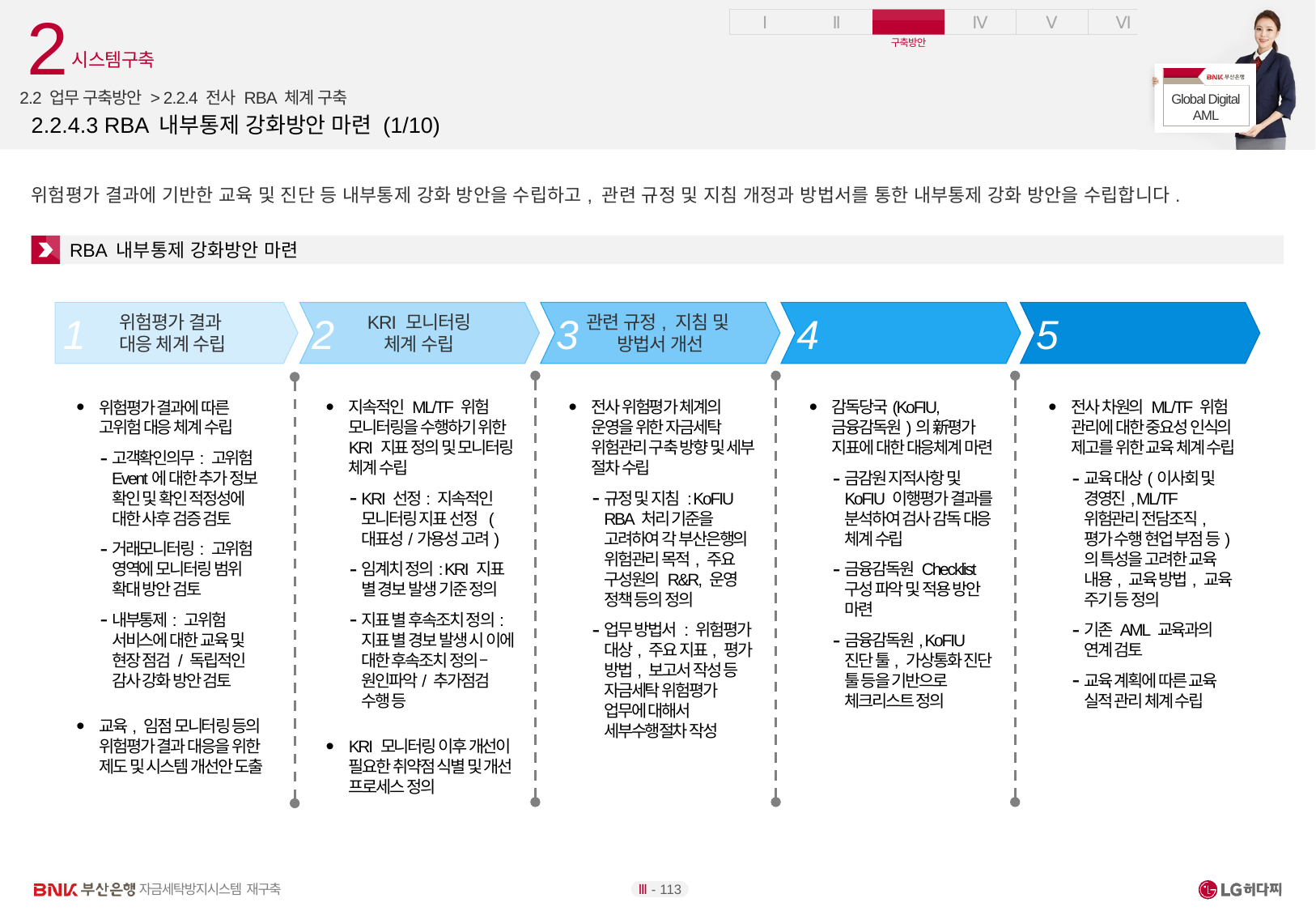

2
시스템구축
2.2 업무 구축방안 > 2.2.4 전사 RBA 체계 구축
# 2.2.4.3 RBA 내부통제 강화방안 마련 (1/10)
위험평가 결과에 기반한 교육 및 진단 등 내부통제 강화 방안을 수립하고, 관련 규정 및 지침 개정과 방법서를 통한 내부통제 강화 방안을 수립합니다.
RBA 내부통제 강화방안 마련

위험평가 결과
대응 체계 수립
KRI 모니터링
체계 수립
관련 규정, 지침 및
방법서 개선
감독당국 검사
사전 대응 체계 수립
ML/TF 교육 체계 수립
4
5
1
2
3
위험평가 결과에 따른 고위험 대응 체계 수립
고객확인의무: 고위험 Event에 대한 추가 정보 확인 및 확인 적정성에 대한 사후 검증 검토
거래모니터링: 고위험 영역에 모니터링 범위 확대 방안 검토
내부통제: 고위험 서비스에 대한 교육 및 현장 점검 / 독립적인 감사 강화 방안 검토
교육, 임점 모니터링 등의 위험평가 결과 대응을 위한 제도 및 시스템 개선안 도출

지속적인 ML/TF 위험 모니터링을 수행하기 위한 KRI 지표 정의 및 모니터링 체계 수립
KRI 선정: 지속적인 모니터링 지표 선정  (대표성/가용성 고려)
임계치 정의: KRI 지표 별 경보 발생 기준 정의
지표 별 후속조치 정의: 지표 별 경보 발생 시 이에 대한 후속조치 정의 – 원인파악/ 추가점검 수행 등
KRI 모니터링 이후 개선이 필요한 취약점 식별 및 개선 프로세스 정의

전사 위험평가 체계의 운영을 위한 자금세탁 위험관리 구축 방향 및 세부 절차 수립
규정 및 지침 : KoFIU RBA 처리 기준을 고려하여 각 부산은행의 위험관리 목적, 주요 구성원의 R&R, 운영 정책 등의 정의
업무 방법서 : 위험평가 대상, 주요 지표, 평가 방법, 보고서 작성 등 자금세탁 위험평가 업무에 대해서 세부수행절차 작성
감독당국(KoFIU, 금융감독원)의 新평가 지표에 대한 대응체계 마련
금감원 지적사항 및 KoFIU 이행평가 결과를 분석하여 검사 감독 대응 체계 수립
금융감독원 Checklist 구성 파악 및 적용 방안 마련
금융감독원, KoFIU 진단 툴, 가상통화 진단 툴 등을 기반으로 체크리스트 정의
전사 차원의 ML/TF 위험 관리에 대한 중요성 인식의 제고를 위한 교육 체계 수립
교육 대상(이사회 및 경영진, ML/TF 위험관리 전담조직, 평가 수행 현업 부점 등)의 특성을 고려한 교육 내용, 교육 방법, 교육 주기 등 정의
기존 AML 교육과의 연계 검토
교육 계획에 따른 교육 실적 관리 체계 수립
Ⅲ - 113